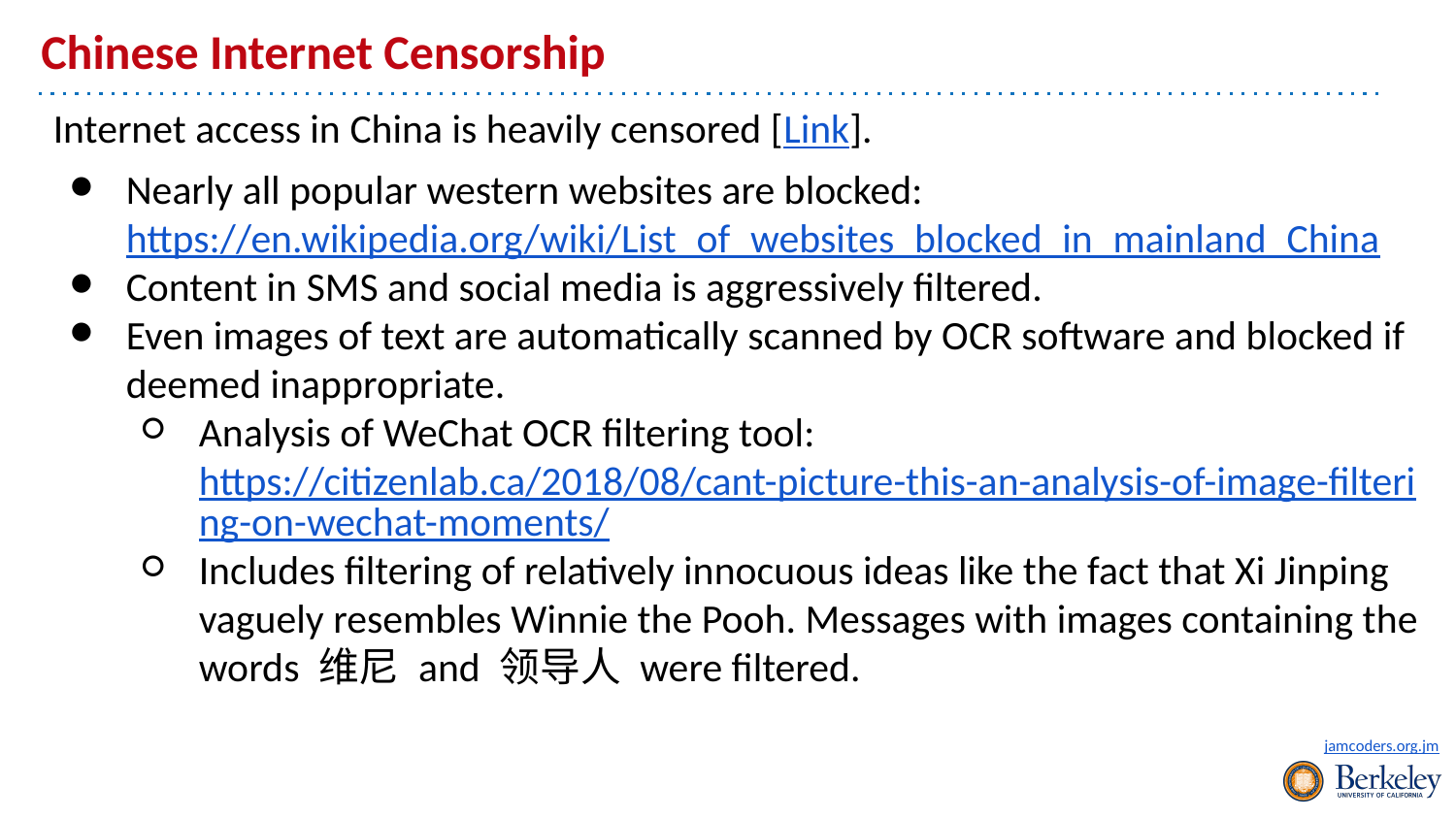

# Chinese Internet Censorship
Internet access in China is heavily censored [Link].
Nearly all popular western websites are blocked: https://en.wikipedia.org/wiki/List_of_websites_blocked_in_mainland_China
Content in SMS and social media is aggressively filtered.
Even images of text are automatically scanned by OCR software and blocked if deemed inappropriate.
Analysis of WeChat OCR filtering tool: https://citizenlab.ca/2018/08/cant-picture-this-an-analysis-of-image-filtering-on-wechat-moments/
Includes filtering of relatively innocuous ideas like the fact that Xi Jinping vaguely resembles Winnie the Pooh. Messages with images containing the words 维尼 and 领导人 were filtered.